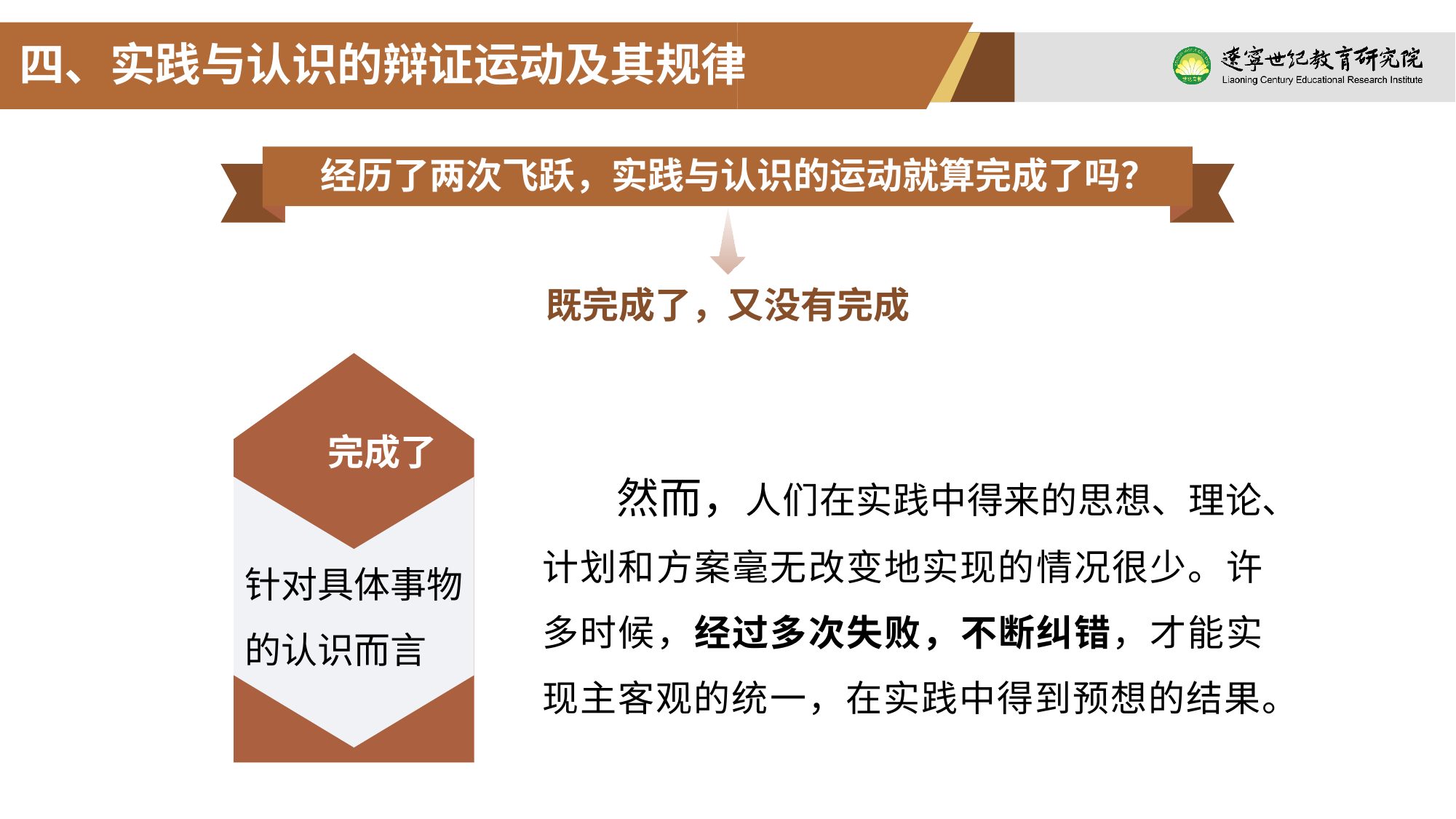

四、实践与认识的辩证运动及其规律

经历了两次飞跃，实践与认识的运动就算完成了吗？

既完成了，又没有完成

针对具体事物的认识而言
完成了
然而，人们在实践中得来的思想、理论、计划和方案毫无改变地实现的情况很少。许多时候，经过多次失败，不断纠错，才能实现主客观的统一，在实践中得到预想的结果。